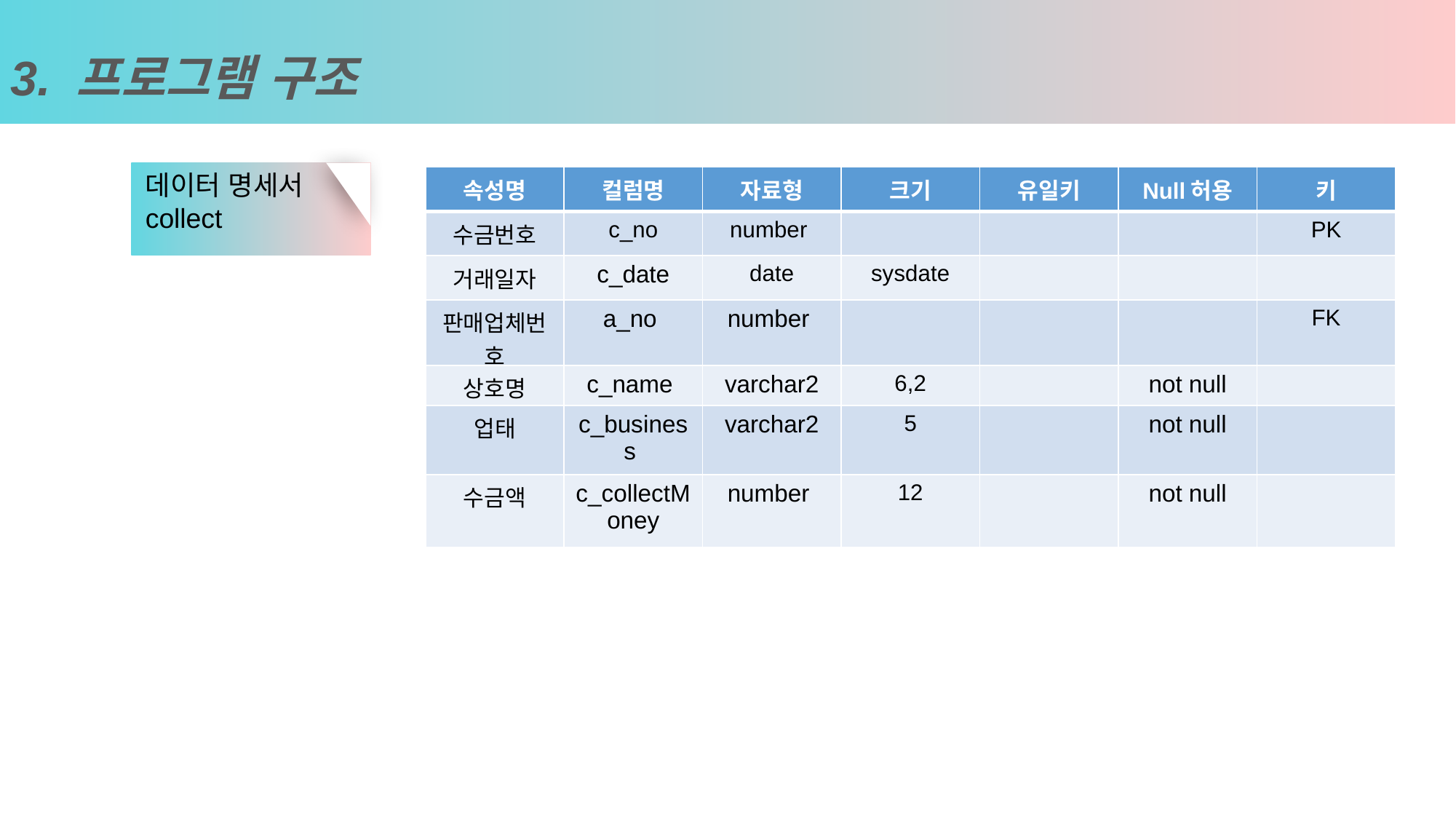

3. 프로그램 구조

데이터 명세서
collect

| 속성명 | 컬럼명 | 자료형 | 크기 | 유일키 | Null허용 | 키 |
| --- | --- | --- | --- | --- | --- | --- |
| 수금번호 | c\_no | number |  |  |  | PK |
| 거래일자 | c\_date | date | sysdate |  |  |  |
| 판매업체번호 | a\_no | number |  |  |  | FK |
| 상호명 | c\_name | varchar2 | 6,2 |  | not null |  |
| 업태 | c\_business | varchar2 | 5 |  | not null |  |
| 수금액 | c\_collectMoney | number | 12 |  | not null |  |